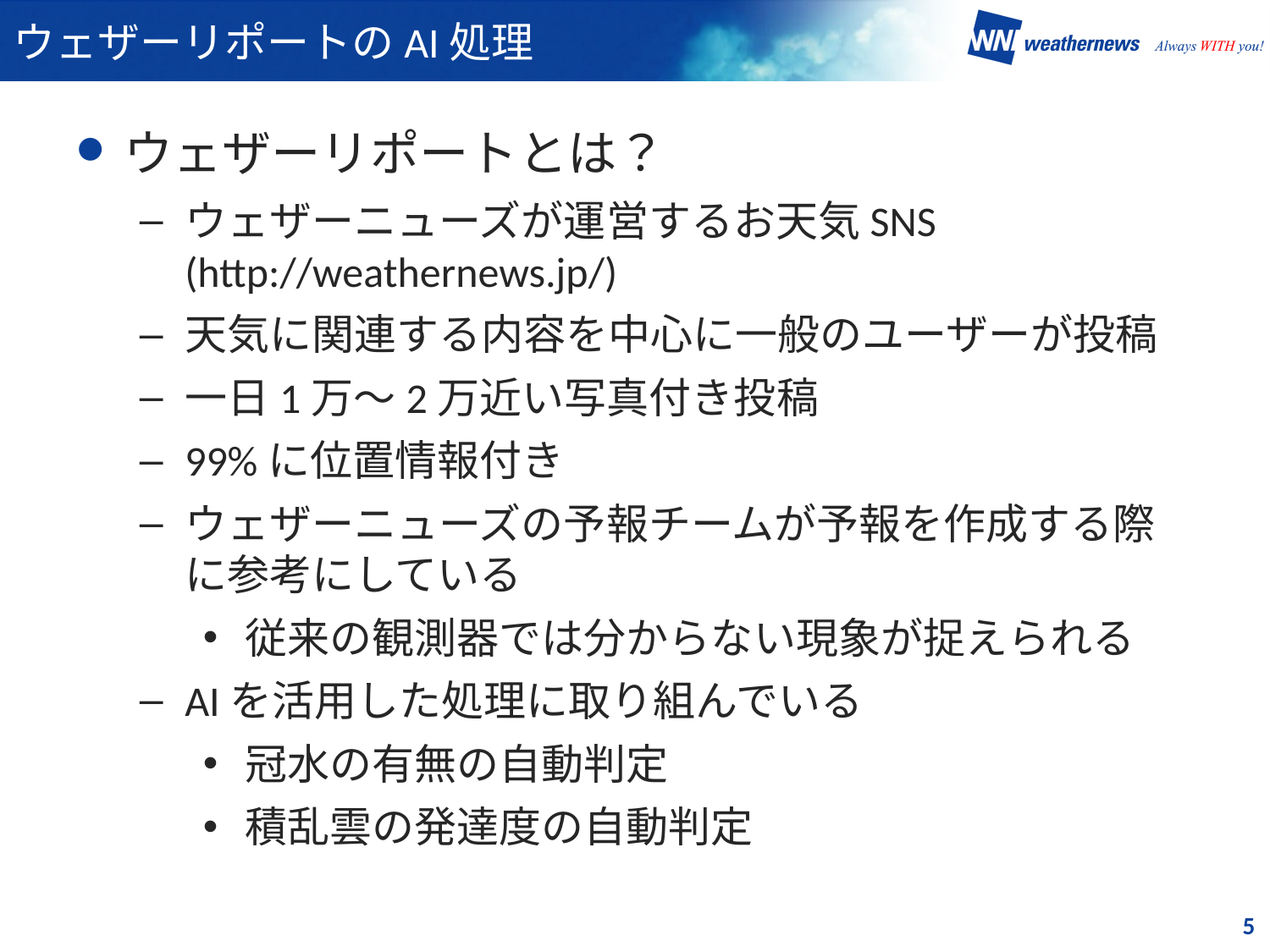

# ウェザーリポートのAI処理
ウェザーリポートとは？
ウェザーニューズが運営するお天気SNS
(http://weathernews.jp/)
天気に関連する内容を中心に一般のユーザーが投稿
一日1万〜2万近い写真付き投稿
99%に位置情報付き
ウェザーニューズの予報チームが予報を作成する際に参考にしている
従来の観測器では分からない現象が捉えられる
AIを活用した処理に取り組んでいる
冠水の有無の自動判定
積乱雲の発達度の自動判定

5